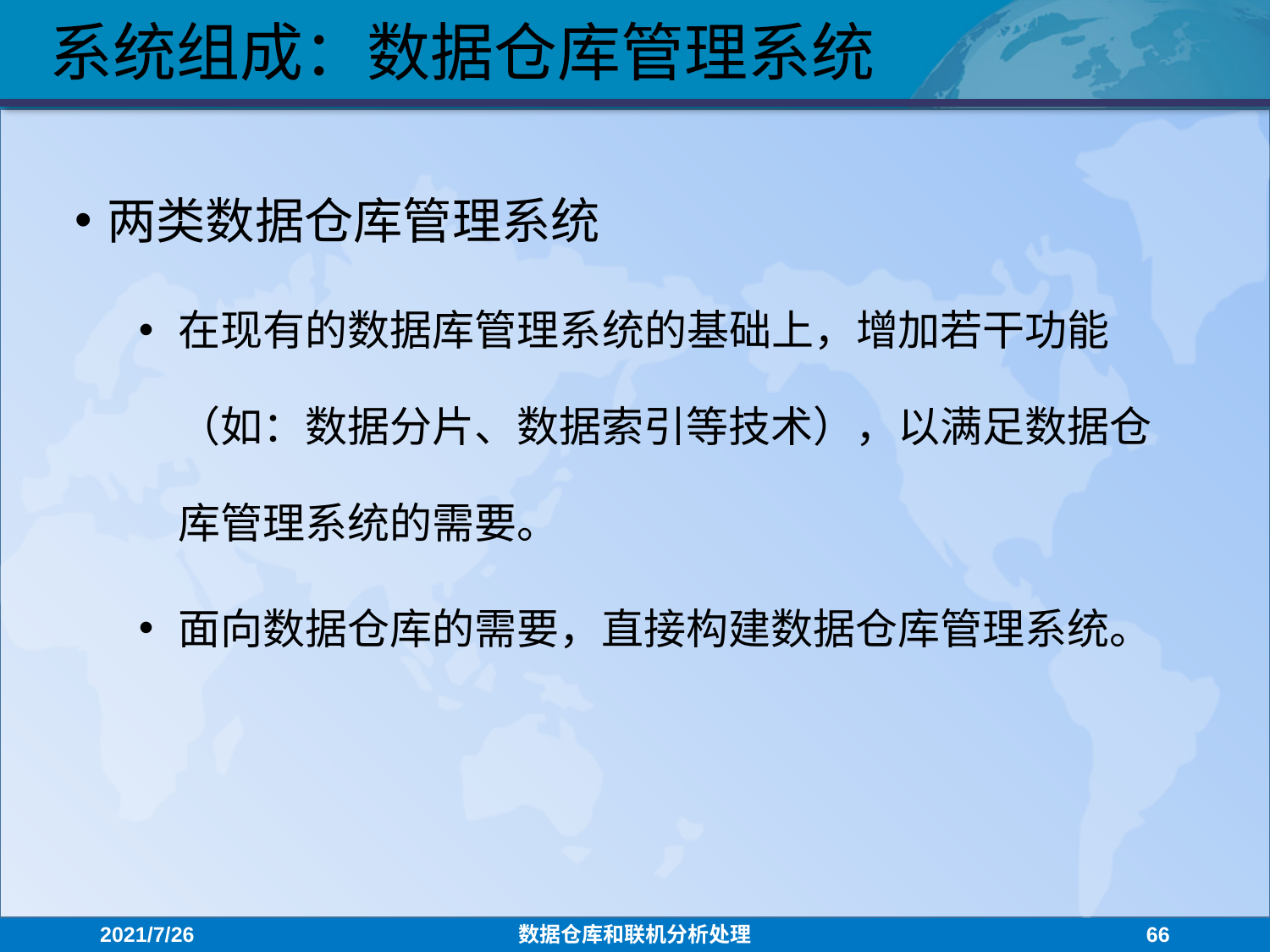

系统组成：数据仓库管理系统
两类数据仓库管理系统
在现有的数据库管理系统的基础上，增加若干功能（如：数据分片、数据索引等技术），以满足数据仓库管理系统的需要。
面向数据仓库的需要，直接构建数据仓库管理系统。
2021/7/26
数据仓库和联机分析处理
66